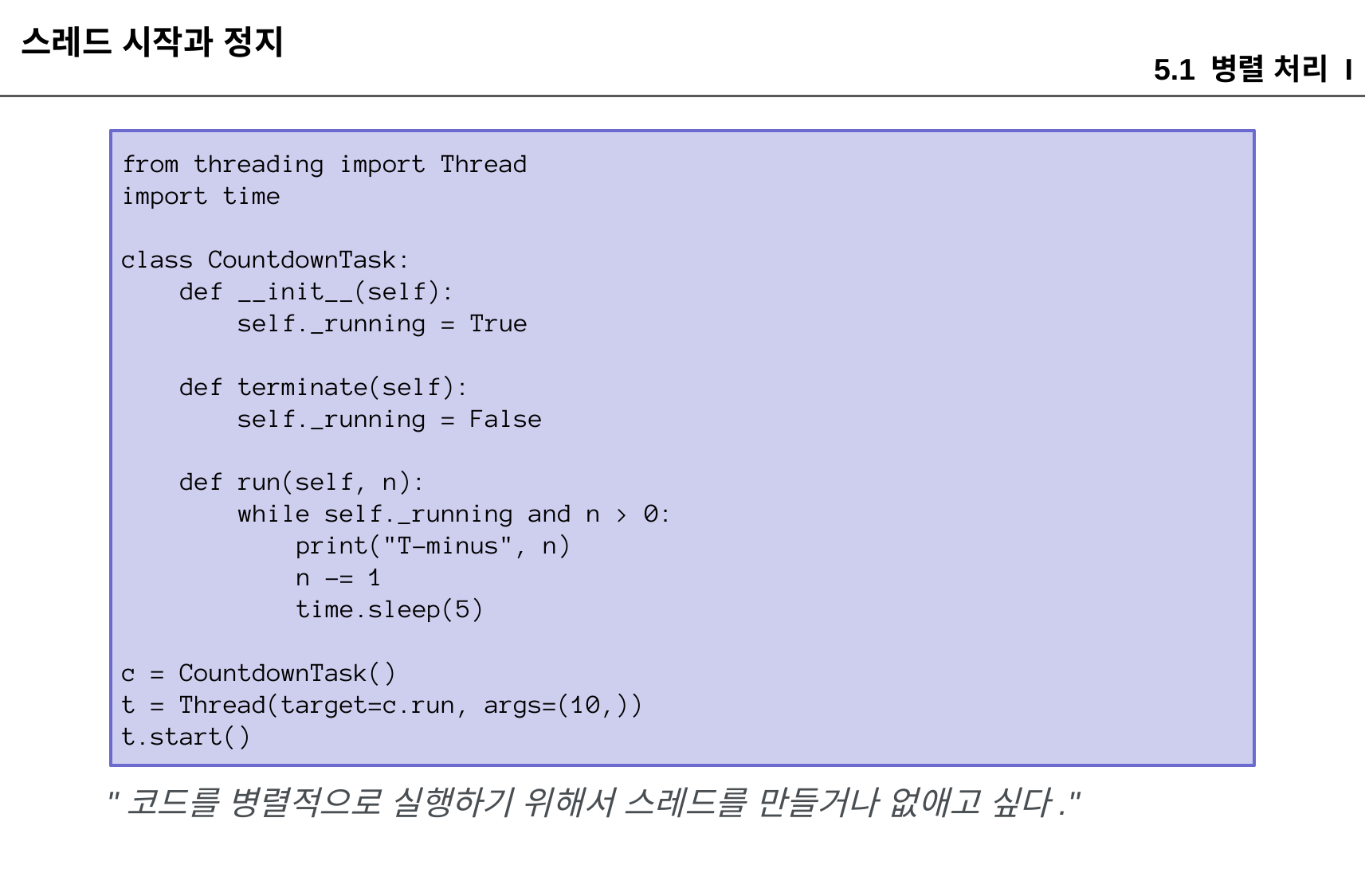

스레드 시작과 정지
5.1 병렬 처리 I
from threading import Thread
import time

class CountdownTask:
    def __init__(self):
        self._running = True

    def terminate(self):
        self._running = False

    def run(self, n):
        while self._running and n > 0:
            print("T-minus", n)
            n -= 1
            time.sleep(5)

c = CountdownTask()
t = Thread(target=c.run, args=(10,))
t.start()
"코드를 병렬적으로 실행하기 위해서 스레드를 만들거나 없애고 싶다."